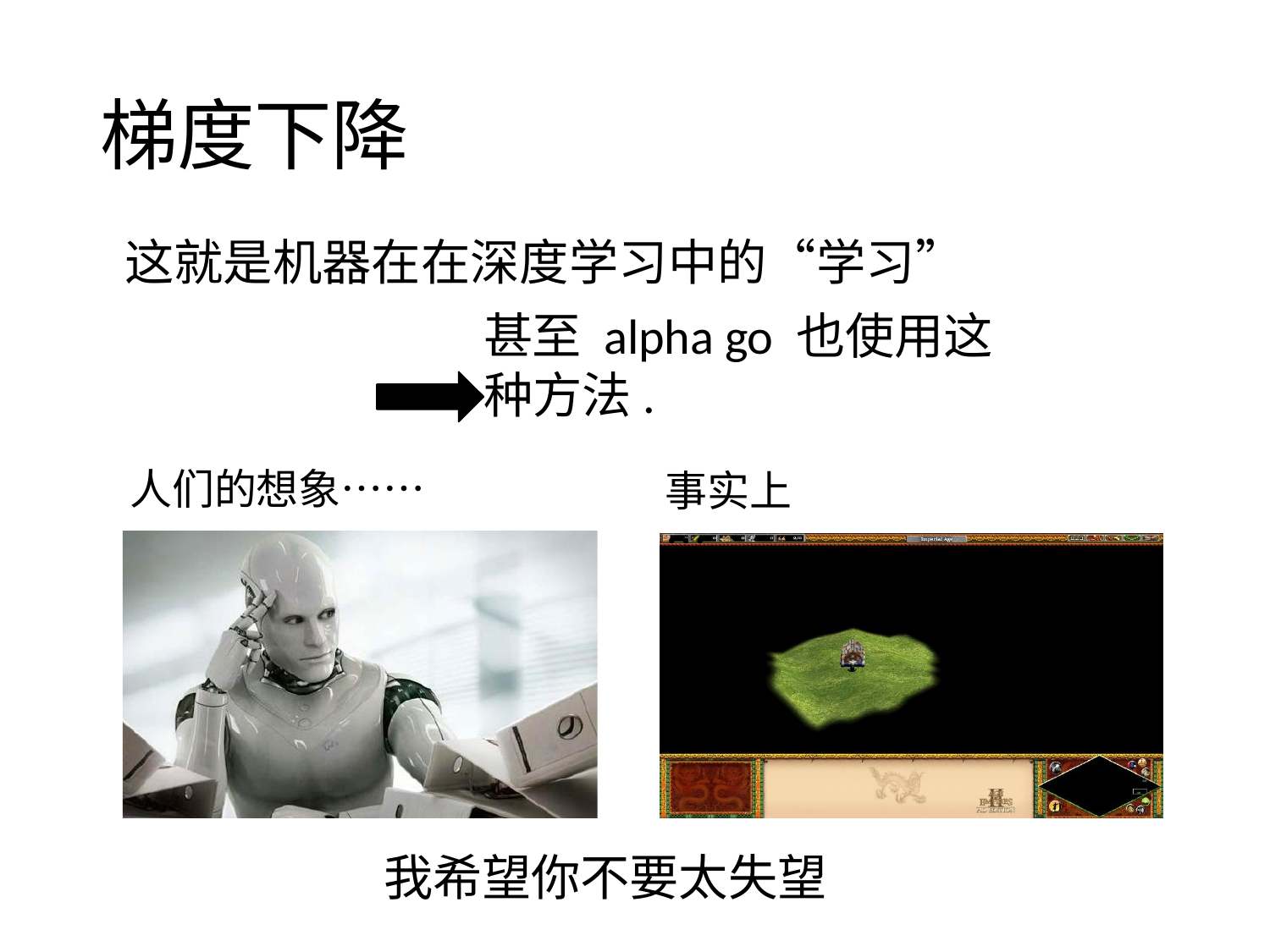

# 梯度下降
这就是机器在在深度学习中的“学习”
甚至 alpha go 也使用这种方法.

人们的想象……
事实上 …..

            我希望你不要太失望